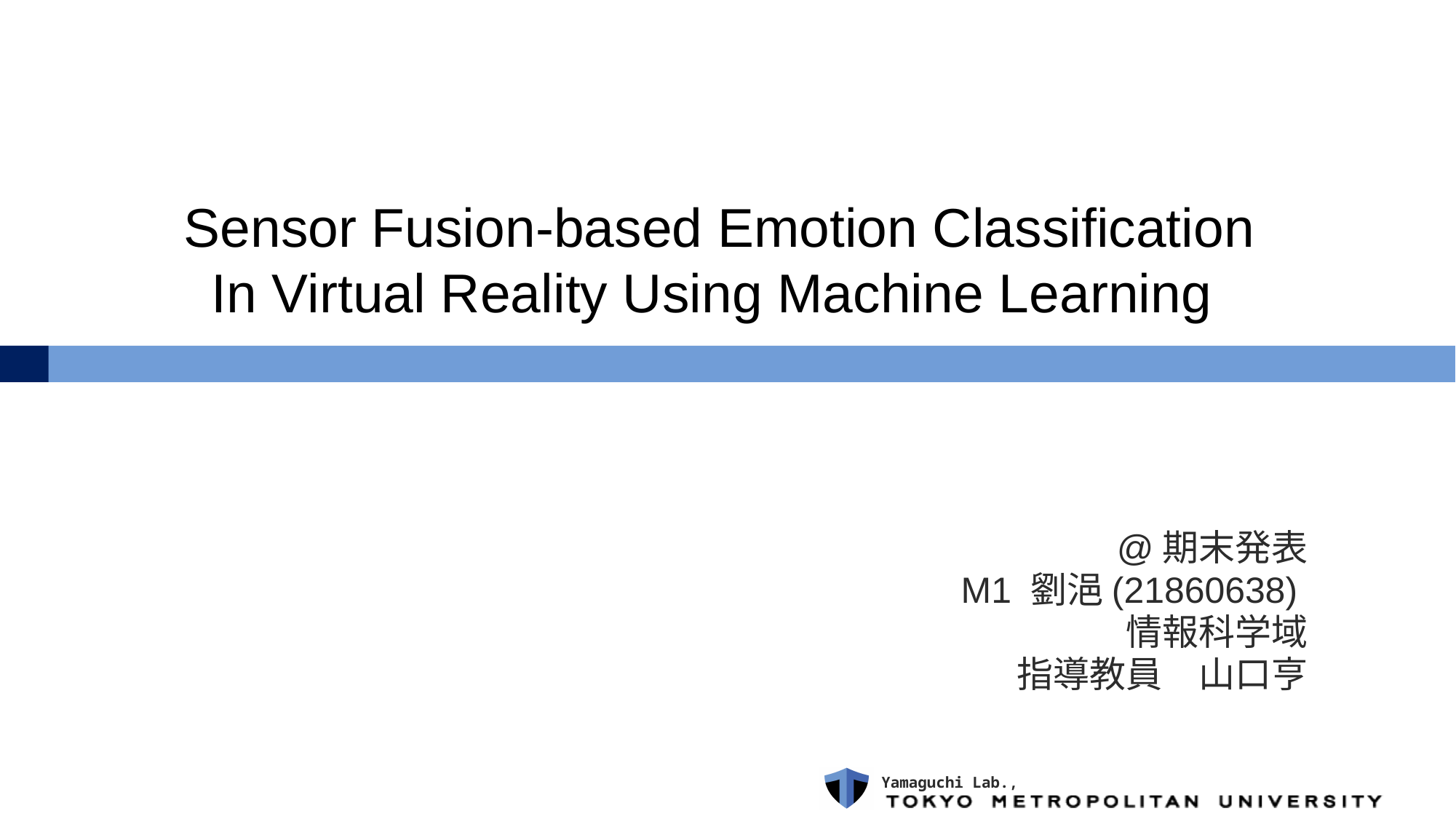

# Sensor Fusion-based Emotion Classification In Virtual Reality Using Machine Learning
@期末発表
M1 劉浥(21860638)
情報科学域
指導教員　山口亨
1